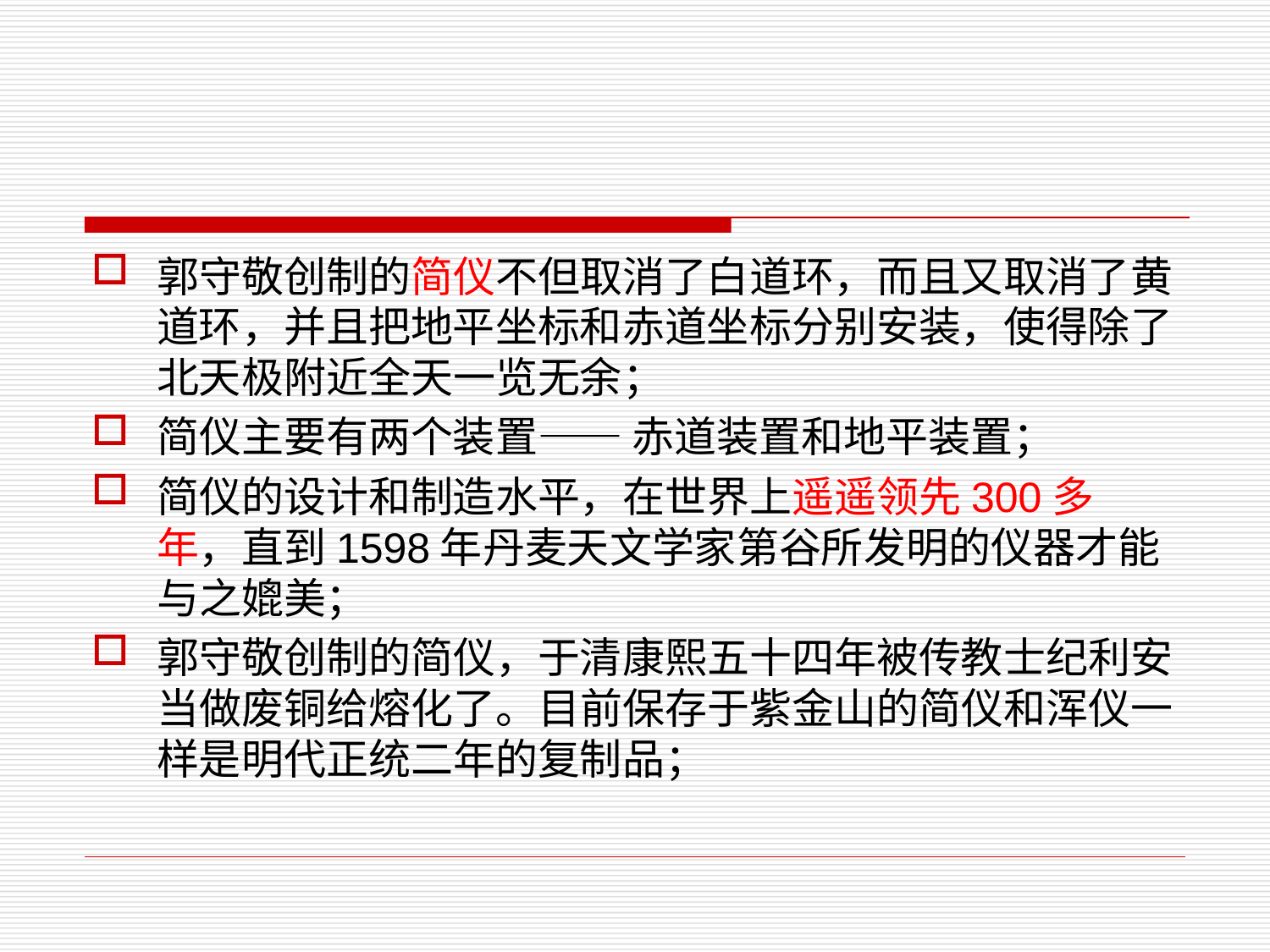

#
郭守敬创制的简仪不但取消了白道环，而且又取消了黄道环，并且把地平坐标和赤道坐标分别安装，使得除了北天极附近全天一览无余；
简仪主要有两个装置—— 赤道装置和地平装置；
简仪的设计和制造水平，在世界上遥遥领先300多年，直到1598年丹麦天文学家第谷所发明的仪器才能与之媲美；
郭守敬创制的简仪，于清康熙五十四年被传教士纪利安当做废铜给熔化了。目前保存于紫金山的简仪和浑仪一样是明代正统二年的复制品；